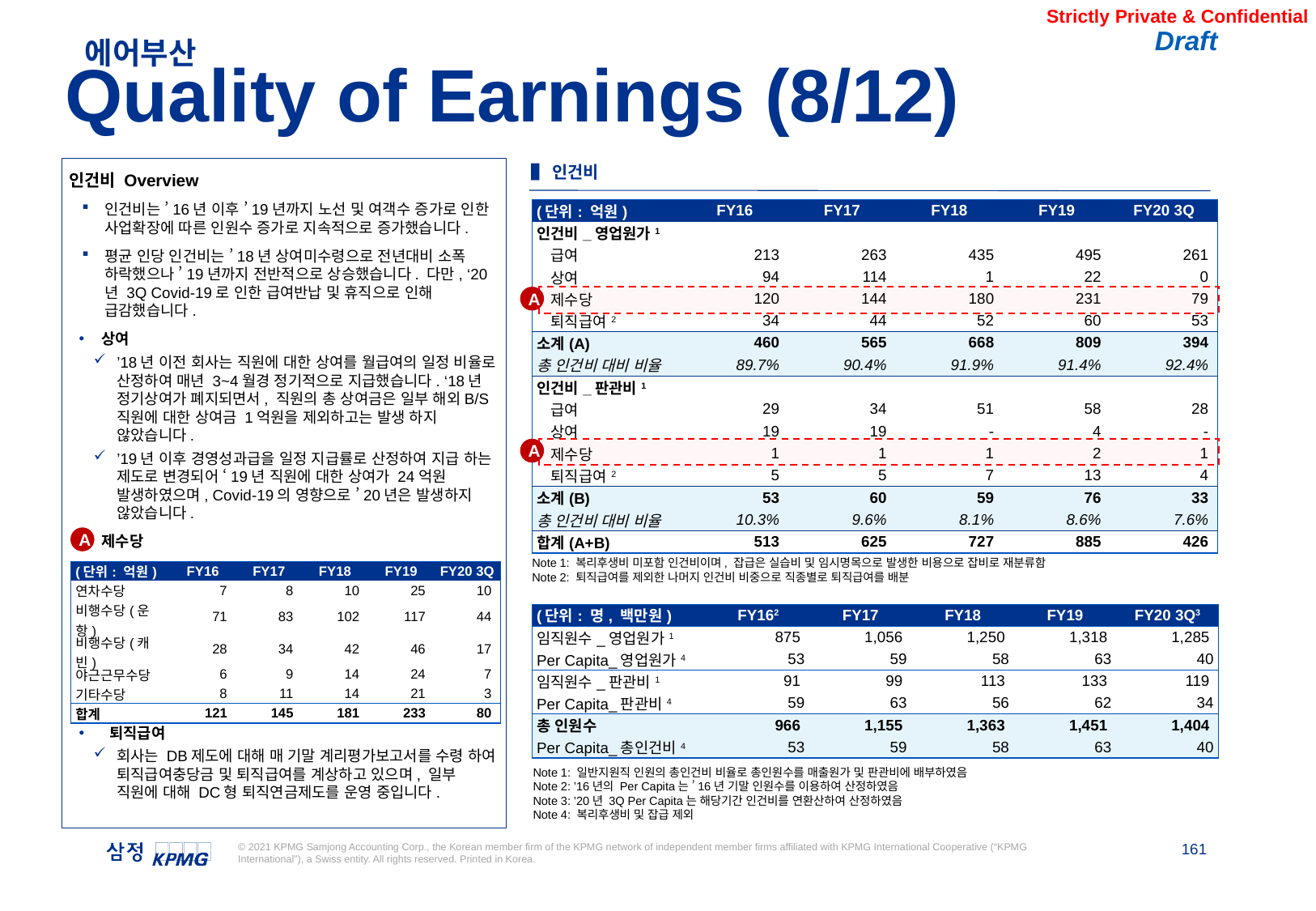

에어부산
Quality of Earnings (8/12)
▌인건비

인건비 Overview
인건비는 ’16년 이후 ’19년까지 노선 및 여객수 증가로 인한 사업확장에 따른 인원수 증가로 지속적으로 증가했습니다.
평균 인당 인건비는 ’18년 상여미수령으로 전년대비 소폭 하락했으나 ’19년까지 전반적으로 상승했습니다. 다만, ‘20년 3Q Covid-19로 인한 급여반납 및 휴직으로 인해 급감했습니다.
상여
’18년 이전 회사는 직원에 대한 상여를 월급여의 일정 비율로 산정하여 매년 3~4월경 정기적으로 지급했습니다. ‘18년 정기상여가 폐지되면서, 직원의 총 상여금은 일부 해외B/S 직원에 대한 상여금 1억원을 제외하고는 발생 하지 않았습니다.
’19년 이후 경영성과급을 일정 지급률로 산정하여 지급 하는 제도로 변경되어 ‘19년 직원에 대한 상여가 24억원 발생하였으며, Covid-19의 영향으로 ’20년은 발생하지 않았습니다.
제수당

 퇴직급여
회사는 DB제도에 대해 매 기말 계리평가보고서를 수령 하여 퇴직급여충당금 및 퇴직급여를 계상하고 있으며, 일부 직원에 대해 DC형 퇴직연금제도를 운영 중입니다.
| (단위: 억원) | FY16 | FY17 | FY18 | FY19 | FY20 3Q |
| --- | --- | --- | --- | --- | --- |
| 인건비\_영업원가1 |  |  |  |  |  |
| 급여 | 213 | 263 | 435 | 495 | 261 |
| 상여 | 94 | 114 | 1 | 22 | 0 |
| 제수당 | 120 | 144 | 180 | 231 | 79 |
| 퇴직급여2 | 34 | 44 | 52 | 60 | 53 |
| 소계(A) | 460 | 565 | 668 | 809 | 394 |
| 총 인건비 대비 비율 | 89.7% | 90.4% | 91.9% | 91.4% | 92.4% |
| 인건비\_판관비1 |  |  |  |  |  |
| 급여 | 29 | 34 | 51 | 58 | 28 |
| 상여 | 19 | 19 | - | 4 | - |
| 제수당 | 1 | 1 | 1 | 2 | 1 |
| 퇴직급여2 | 5 | 5 | 7 | 13 | 4 |
| 소계(B) | 53 | 60 | 59 | 76 | 33 |
| 총 인건비 대비 비율 | 10.3% | 9.6% | 8.1% | 8.6% | 7.6% |
| 합계(A+B) | 513 | 625 | 727 | 885 | 426 |
A

A

A
Note 1: 복리후생비 미포함 인건비이며, 잡급은 실습비 및 임시명목으로 발생한 비용으로 잡비로 재분류함
Note 2: 퇴직급여를 제외한 나머지 인건비 비중으로 직종별로 퇴직급여를 배분
| (단위: 억원) | FY16 | FY17 | FY18 | FY19 | FY20 3Q |
| --- | --- | --- | --- | --- | --- |
| 연차수당 | 7 | 8 | 10 | 25 | 10 |
| 비행수당(운항) | 71 | 83 | 102 | 117 | 44 |
| 비행수당(캐빈) | 28 | 34 | 42 | 46 | 17 |
| 야근근무수당 | 6 | 9 | 14 | 24 | 7 |
| 기타수당 | 8 | 11 | 14 | 21 | 3 |
| 합계 | 121 | 145 | 181 | 233 | 80 |
| (단위: 명, 백만원) | FY162 | FY17 | FY18 | FY19 | FY20 3Q3 |
| --- | --- | --- | --- | --- | --- |
| 임직원수\_영업원가1 | 875 | 1,056 | 1,250 | 1,318 | 1,285 |
| Per Capita\_영업원가4 | 53 | 59 | 58 | 63 | 40 |
| 임직원수\_판관비1 | 91 | 99 | 113 | 133 | 119 |
| Per Capita\_판관비4 | 59 | 63 | 56 | 62 | 34 |
| 총 인원수 | 966 | 1,155 | 1,363 | 1,451 | 1,404 |
| Per Capita\_총인건비4 | 53 | 59 | 58 | 63 | 40 |
Note 1: 일반지원직 인원의 총인건비 비율로 총인원수를 매출원가 및 판관비에 배부하였음
Note 2: ’16년의 Per Capita는 ’16년 기말 인원수를 이용하여 산정하였음
Note 3: ’20년 3Q Per Capita는 해당기간 인건비를 연환산하여 산정하였음
Note 4: 복리후생비 및 잡급 제외